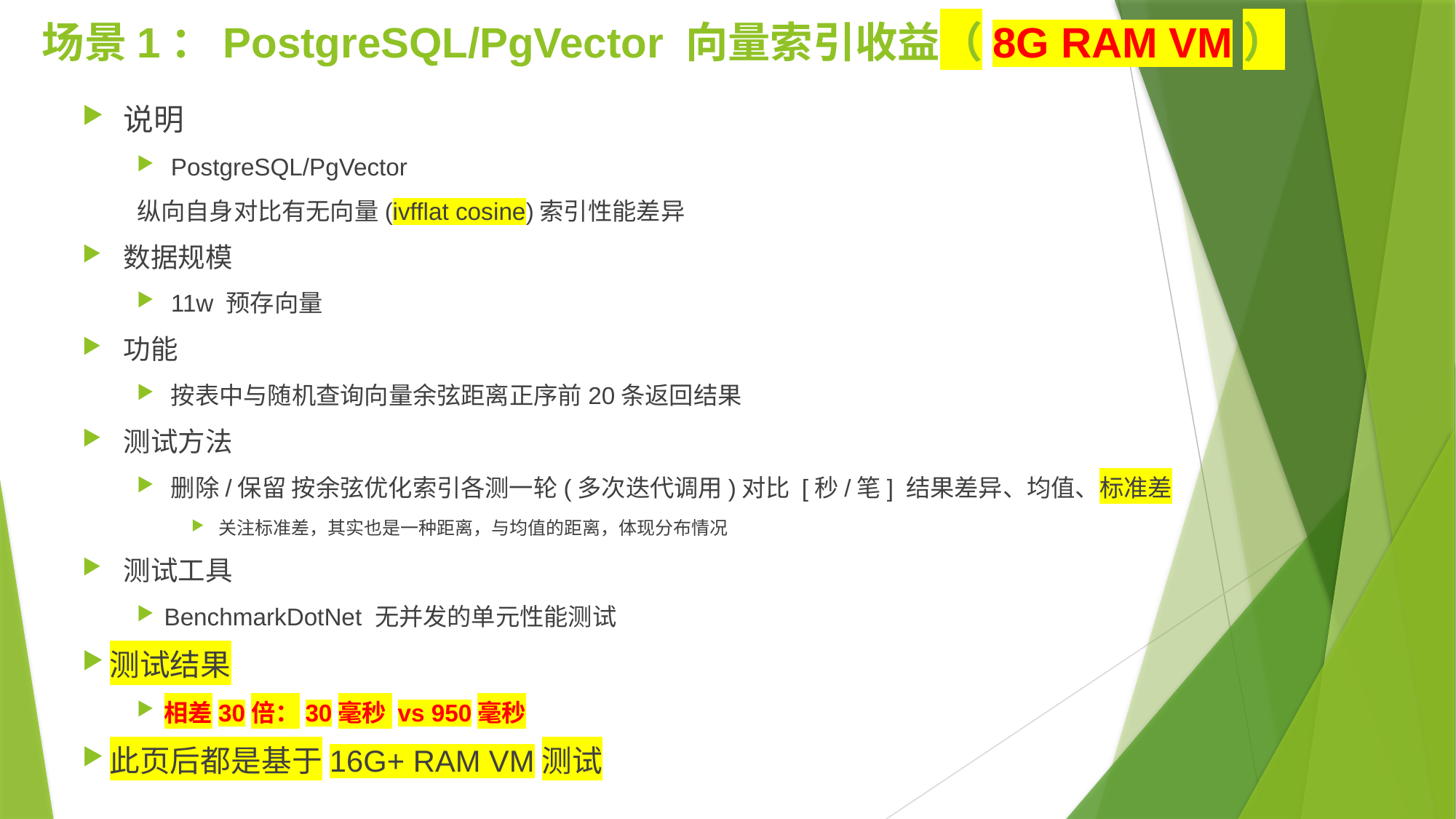

# 场景1：PostgreSQL/PgVector 向量索引收益（8G RAM VM）
说明
PostgreSQL/PgVector
纵向自身对比有无向量(ivfflat cosine)索引性能差异
数据规模
11w 预存向量
功能
按表中与随机查询向量余弦距离正序前20条返回结果
测试方法
删除/保留 按余弦优化索引各测一轮(多次迭代调用)对比 [秒/笔] 结果差异、均值、标准差
关注标准差，其实也是一种距离，与均值的距离，体现分布情况
测试工具
BenchmarkDotNet 无并发的单元性能测试
测试结果
相差30倍：30毫秒 vs 950毫秒
此页后都是基于16G+ RAM VM测试